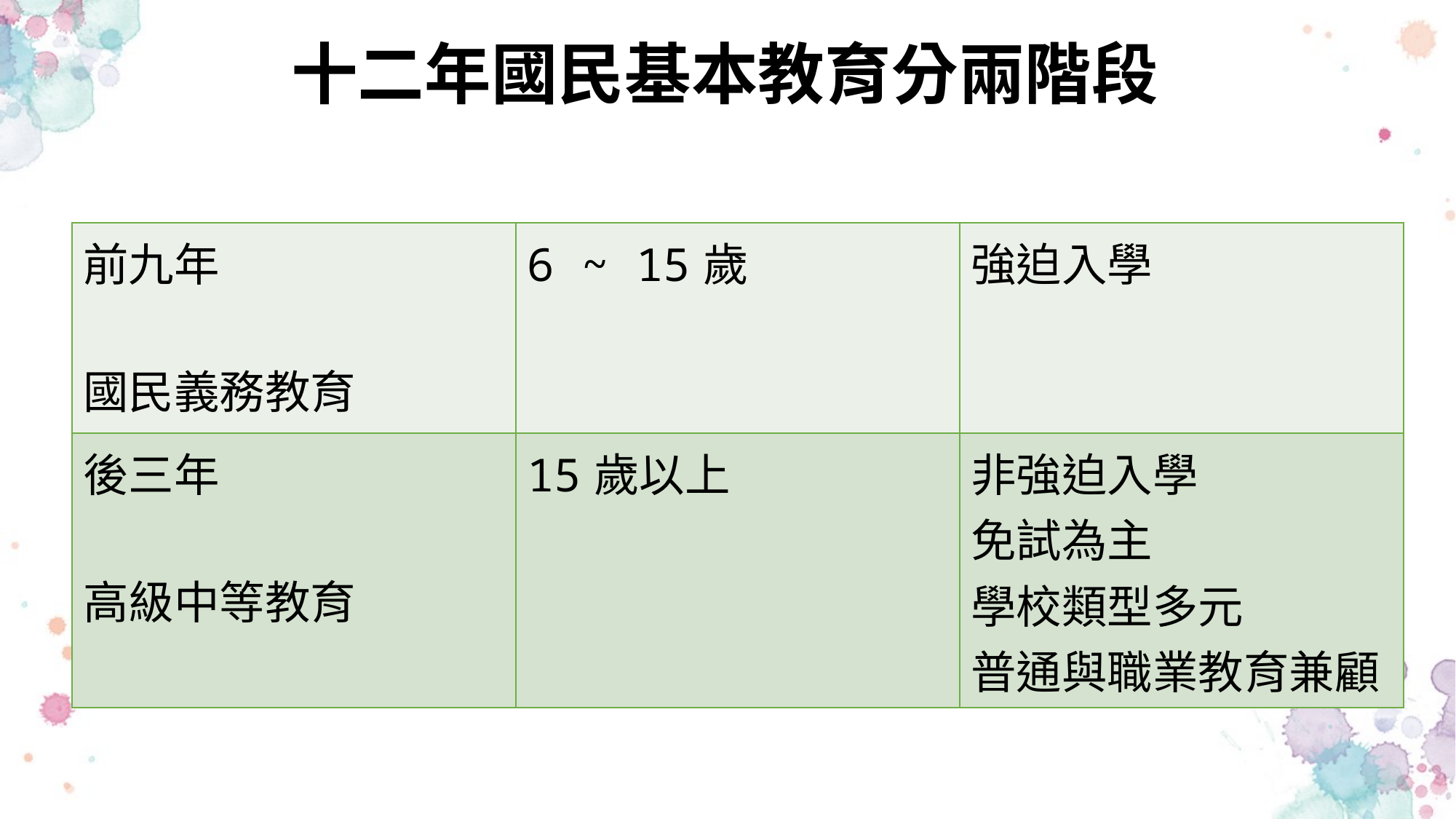

# 十二年國民基本教育分兩階段
| 前九年 國民義務教育 | 6 ~ 15歲 | 強迫入學 |
| --- | --- | --- |
| 後三年 高級中等教育 | 15歲以上 | 非強迫入學 免試為主 學校類型多元 普通與職業教育兼顧 |